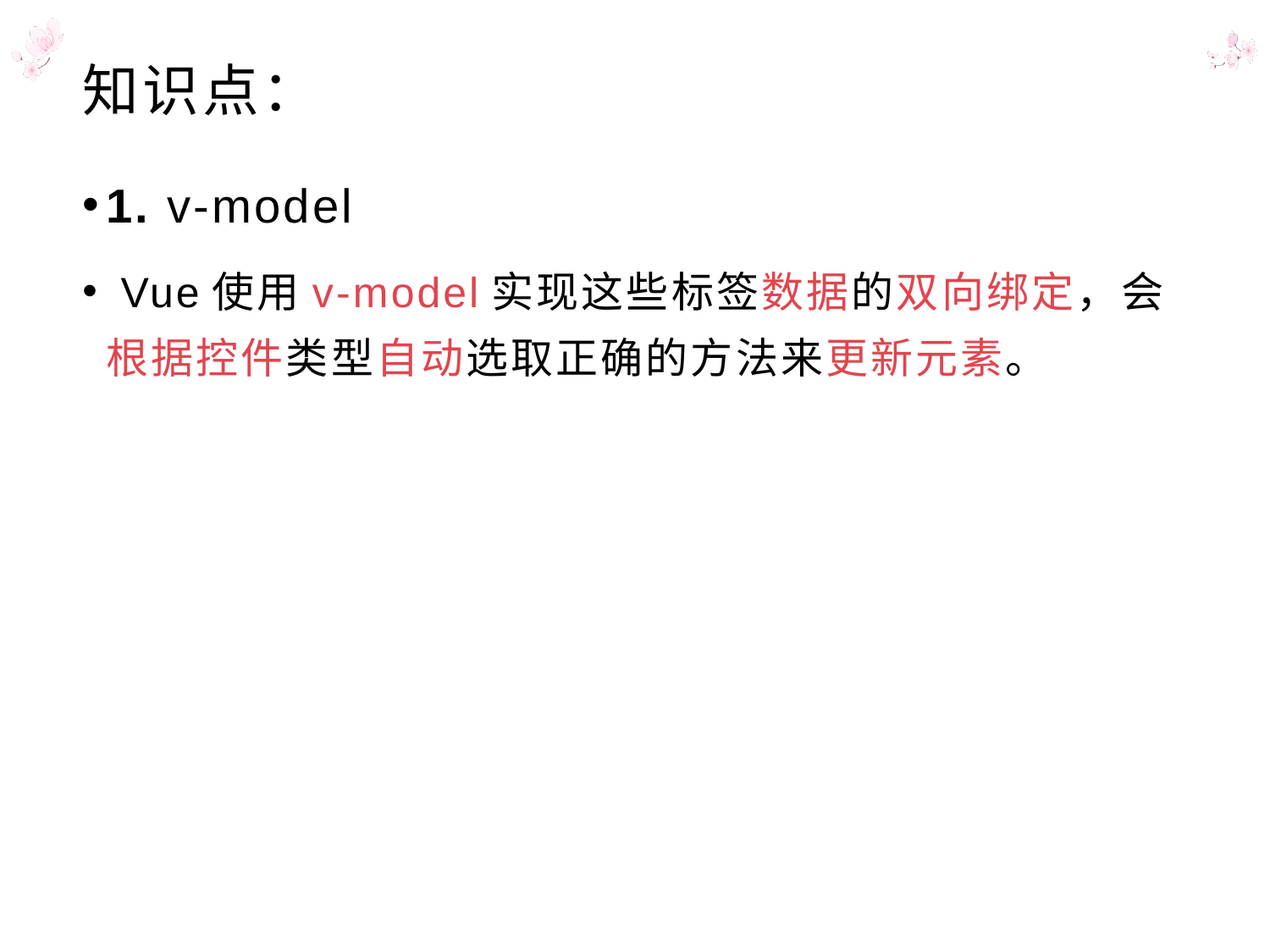

# 知识点：
1. v-model
 Vue使用v-model实现这些标签数据的双向绑定，会根据控件类型自动选取正确的方法来更新元素。